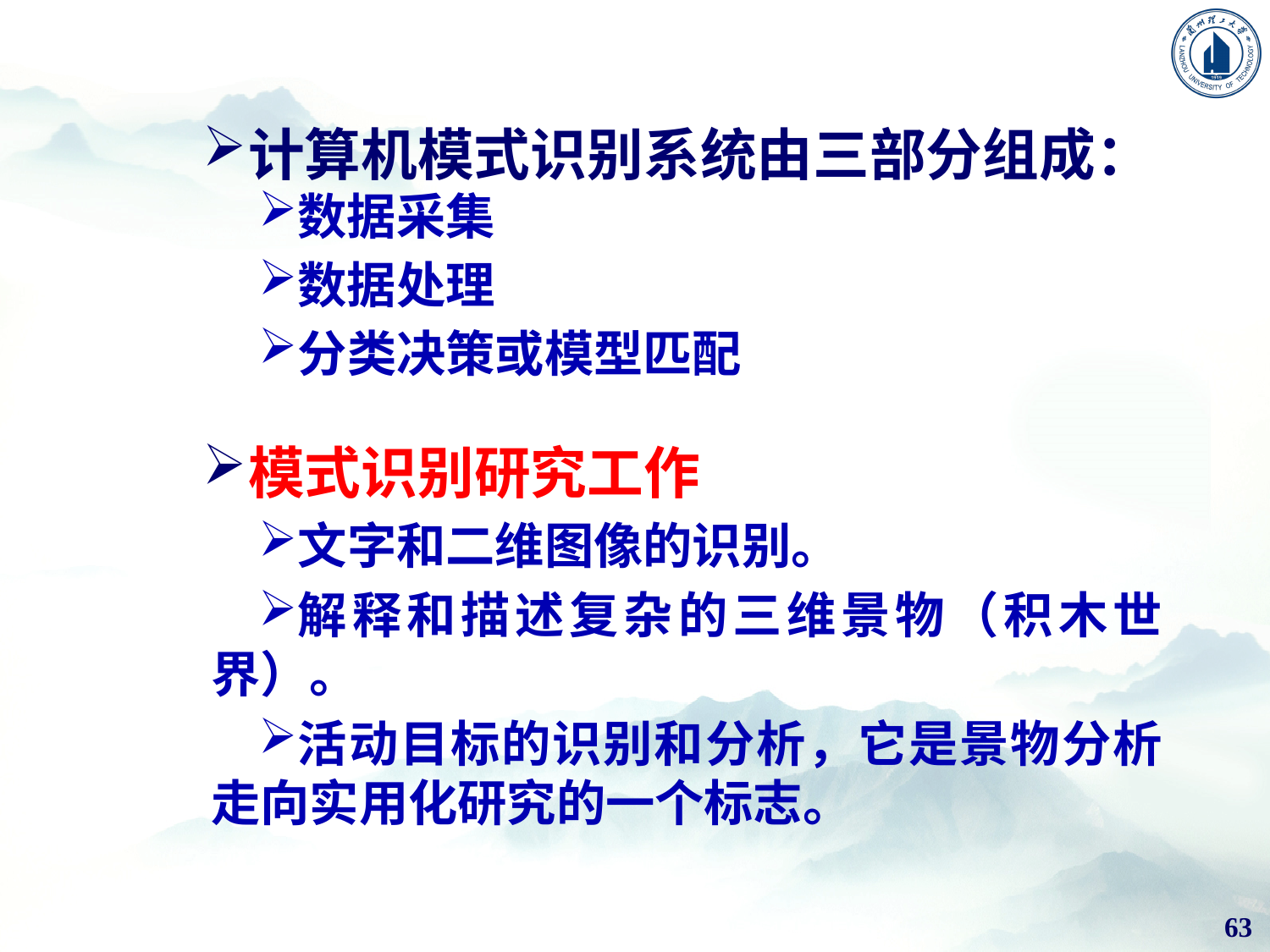

计算机模式识别系统由三部分组成：
数据采集
数据处理
分类决策或模型匹配
模式识别研究工作
文字和二维图像的识别。
解释和描述复杂的三维景物（积木世界）。
活动目标的识别和分析，它是景物分析走向实用化研究的一个标志。
63